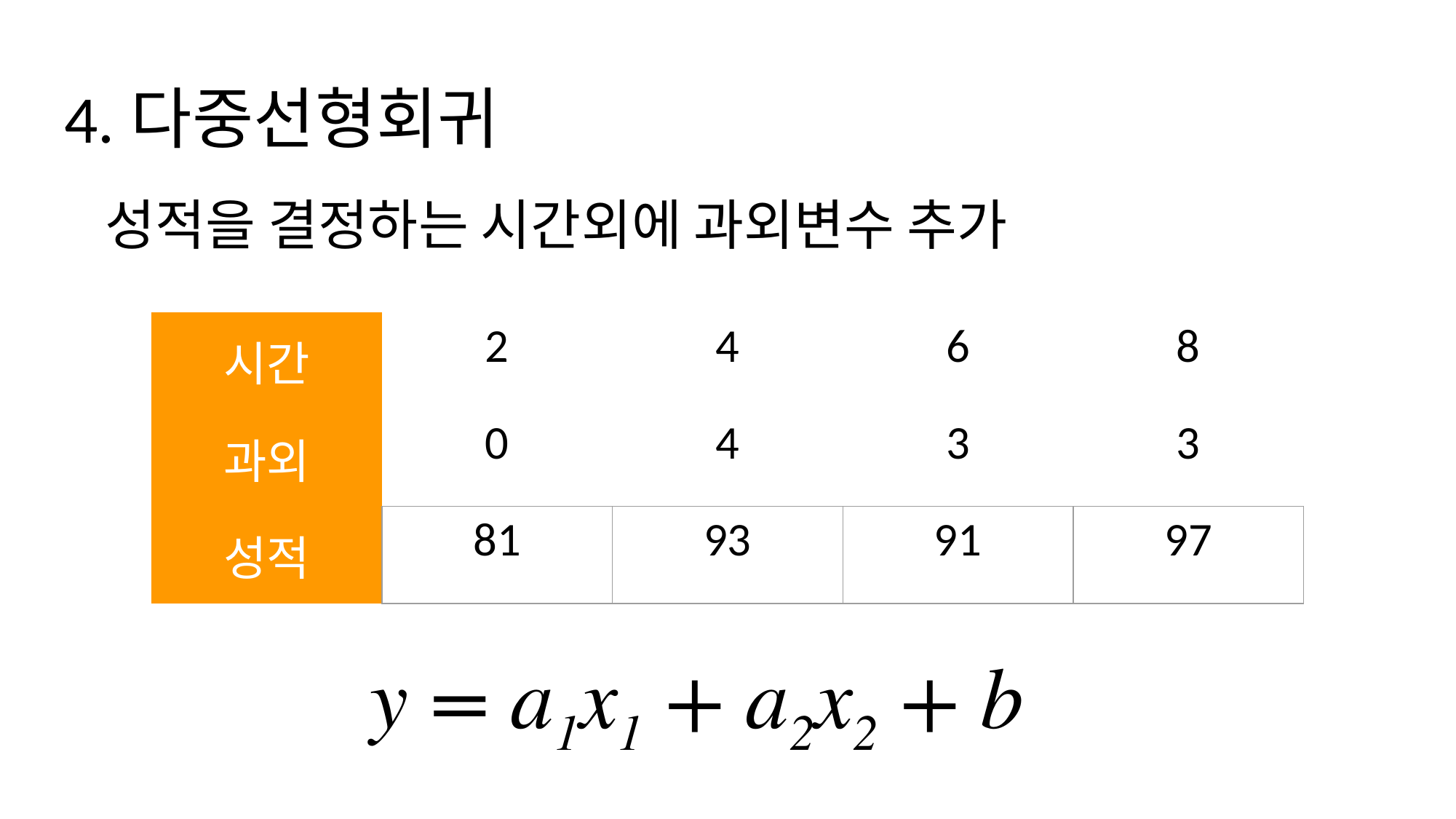

# 4.다중선형회귀
성적을 결정하는 시간외에 과외변수 추가
| 시간 | 2 | 4 | 6 | 8 |
| --- | --- | --- | --- | --- |
| 과외 | 0 | 4 | 3 | 3 |
| 성적 | 81 | 93 | 91 | 97 |
y = a1x1 + a2x2 + b